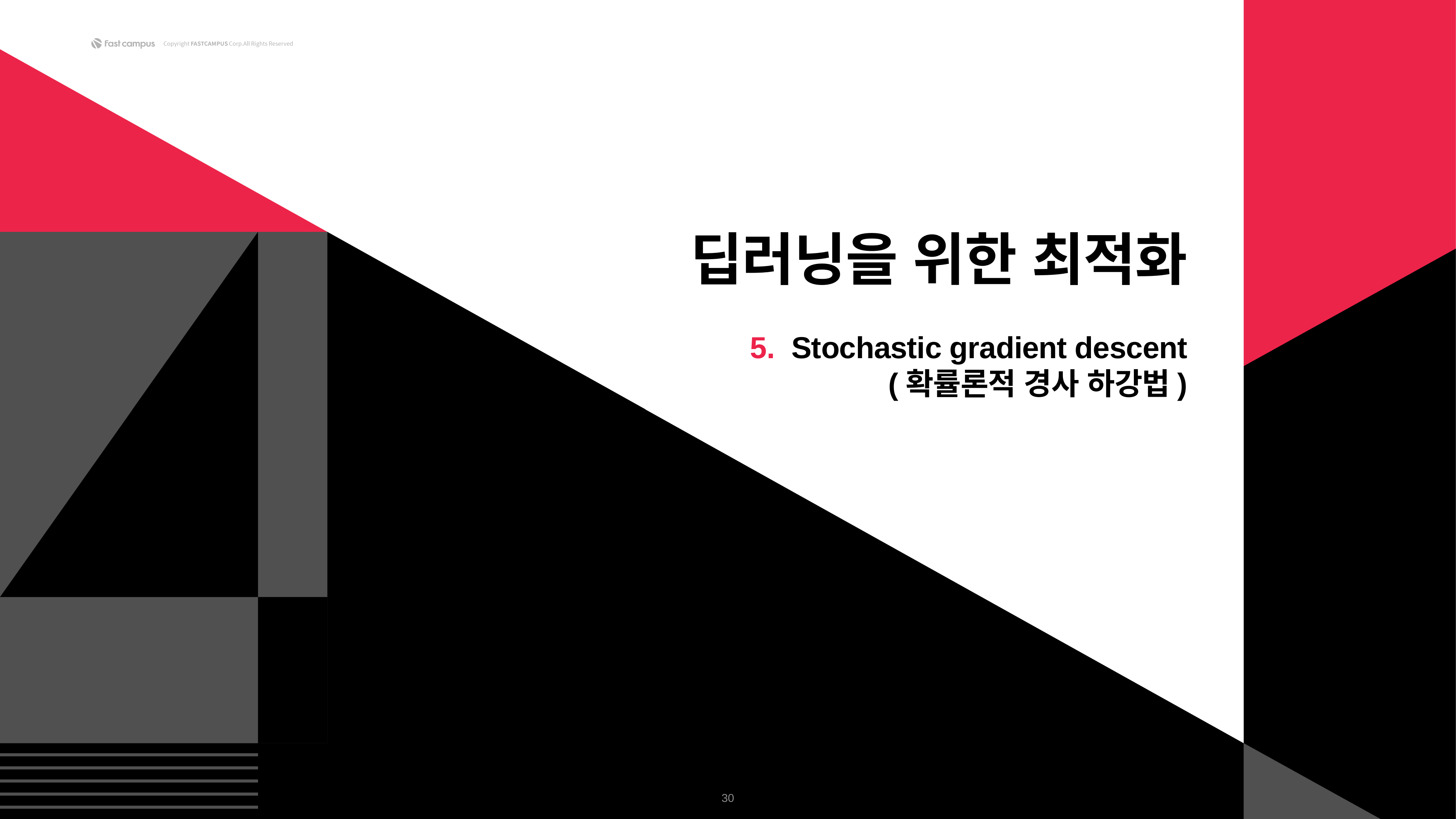

딥러닝을 위한 최적화

5.  Stochastic gradient descent
(확률론적 경사 하강법)
30